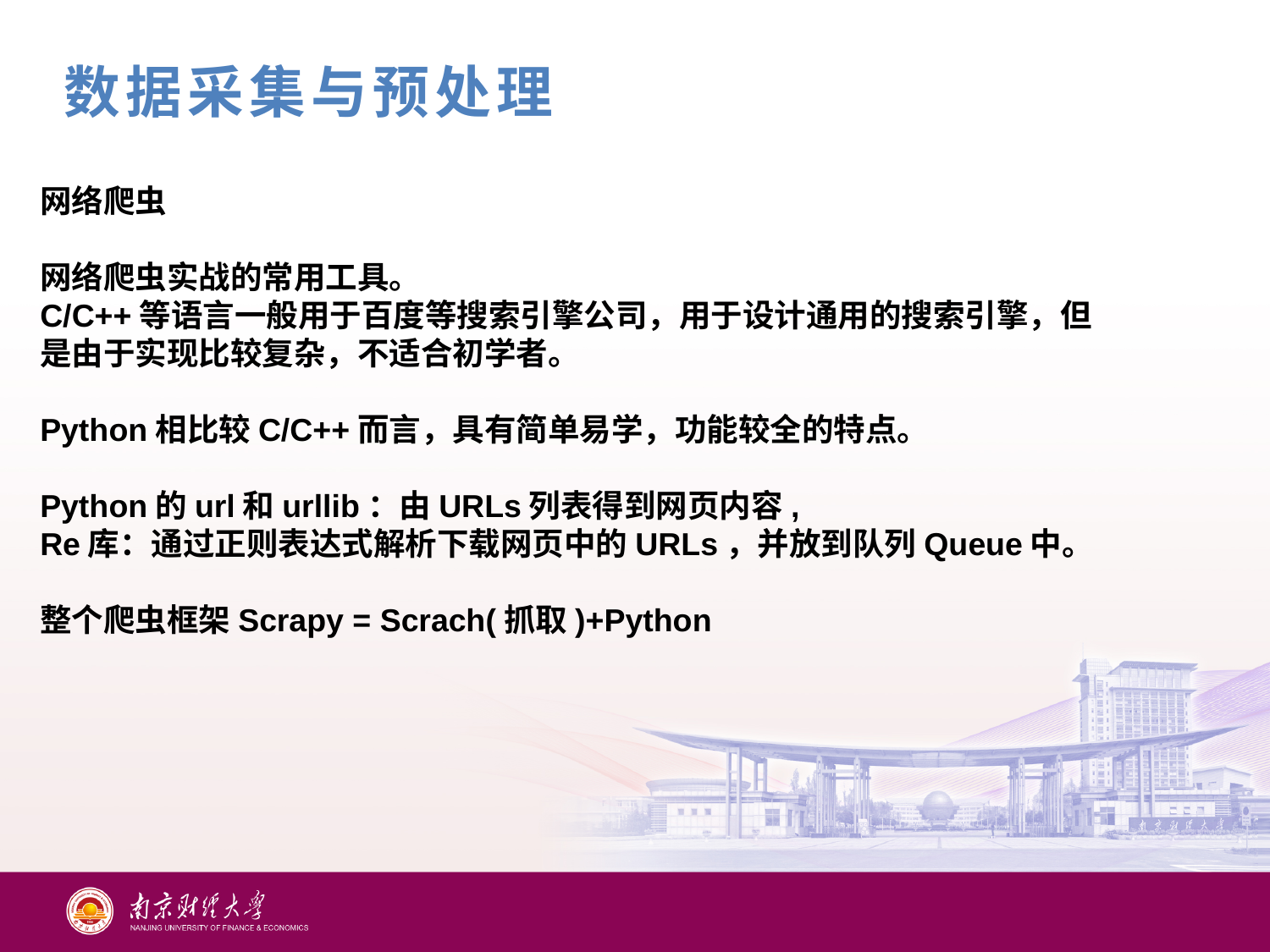

数据采集与预处理

网络爬虫
网络爬虫实战的常用工具。
C/C++等语言一般用于百度等搜索引擎公司，用于设计通用的搜索引擎，但是由于实现比较复杂，不适合初学者。
Python相比较C/C++而言，具有简单易学，功能较全的特点。
Python的url和urllib：由URLs列表得到网页内容,
Re库：通过正则表达式解析下载网页中的URLs，并放到队列Queue中。
整个爬虫框架Scrapy = Scrach(抓取)+Python